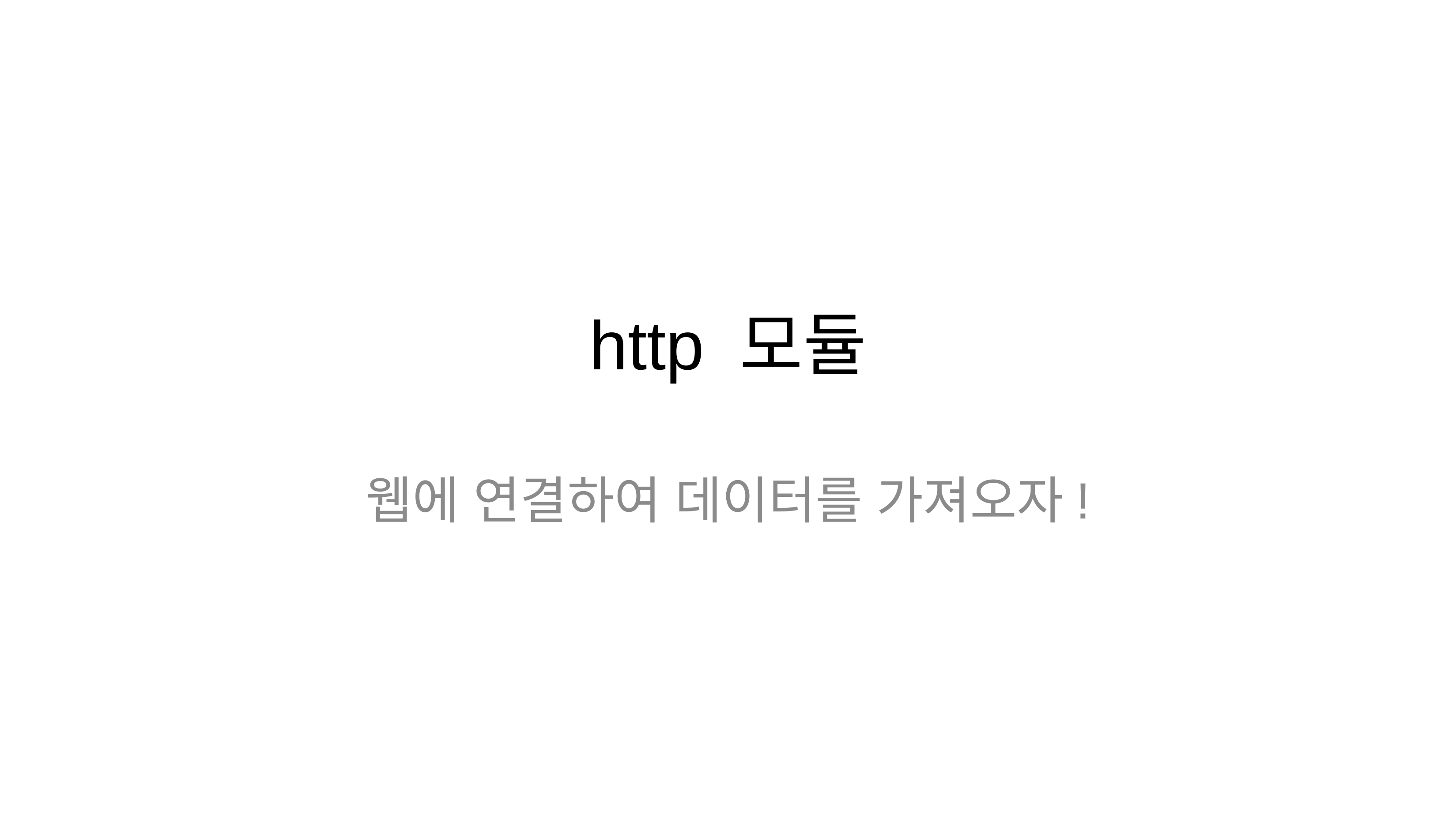

# http 모듈
웹에 연결하여 데이터를 가져오자!